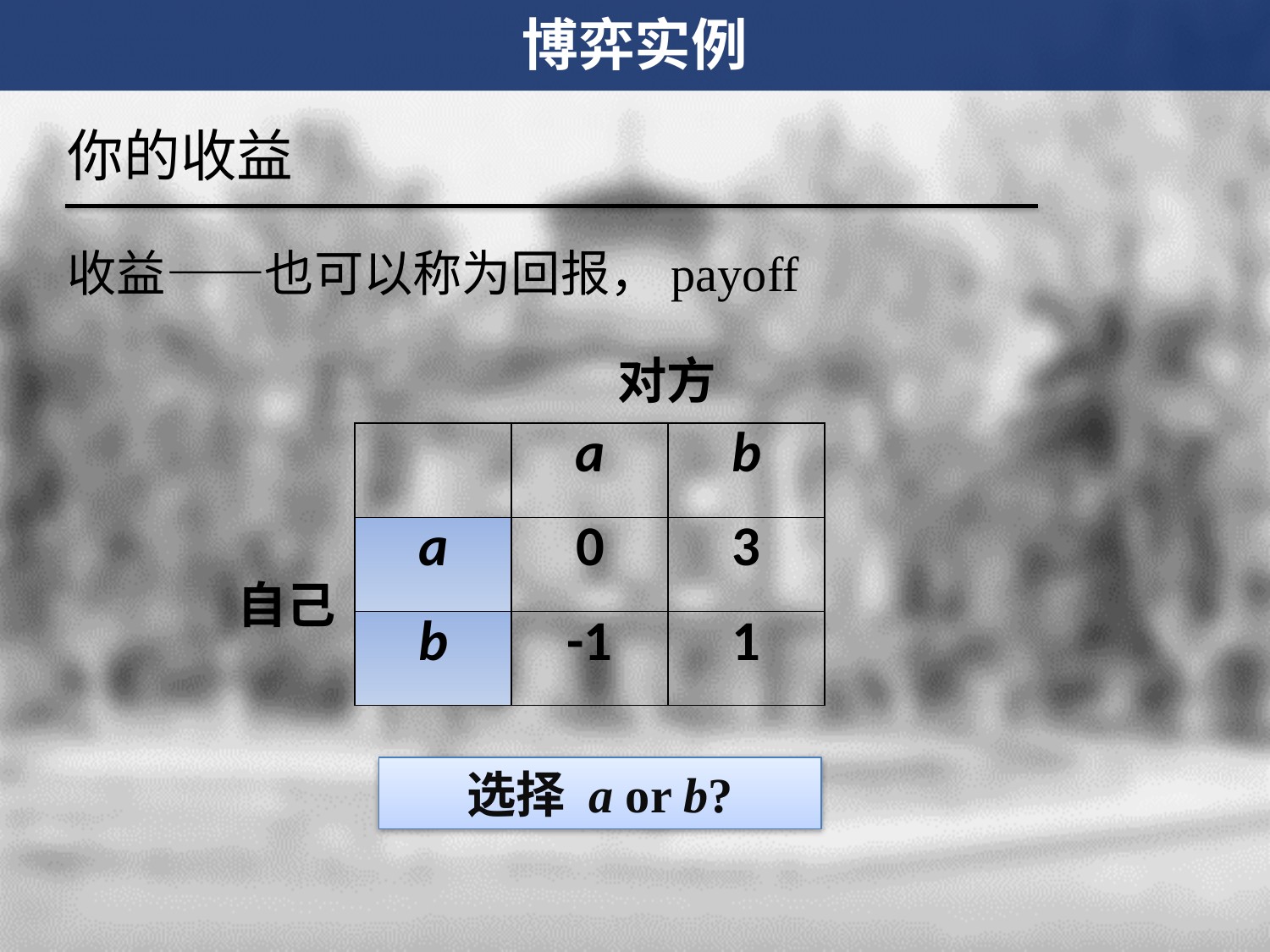

博弈实例
你的收益
收益——也可以称为回报，payoff
对方
|  | a | b |
| --- | --- | --- |
| a | 0 | 3 |
| b | -1 | 1 |
自己
选择 a or b?